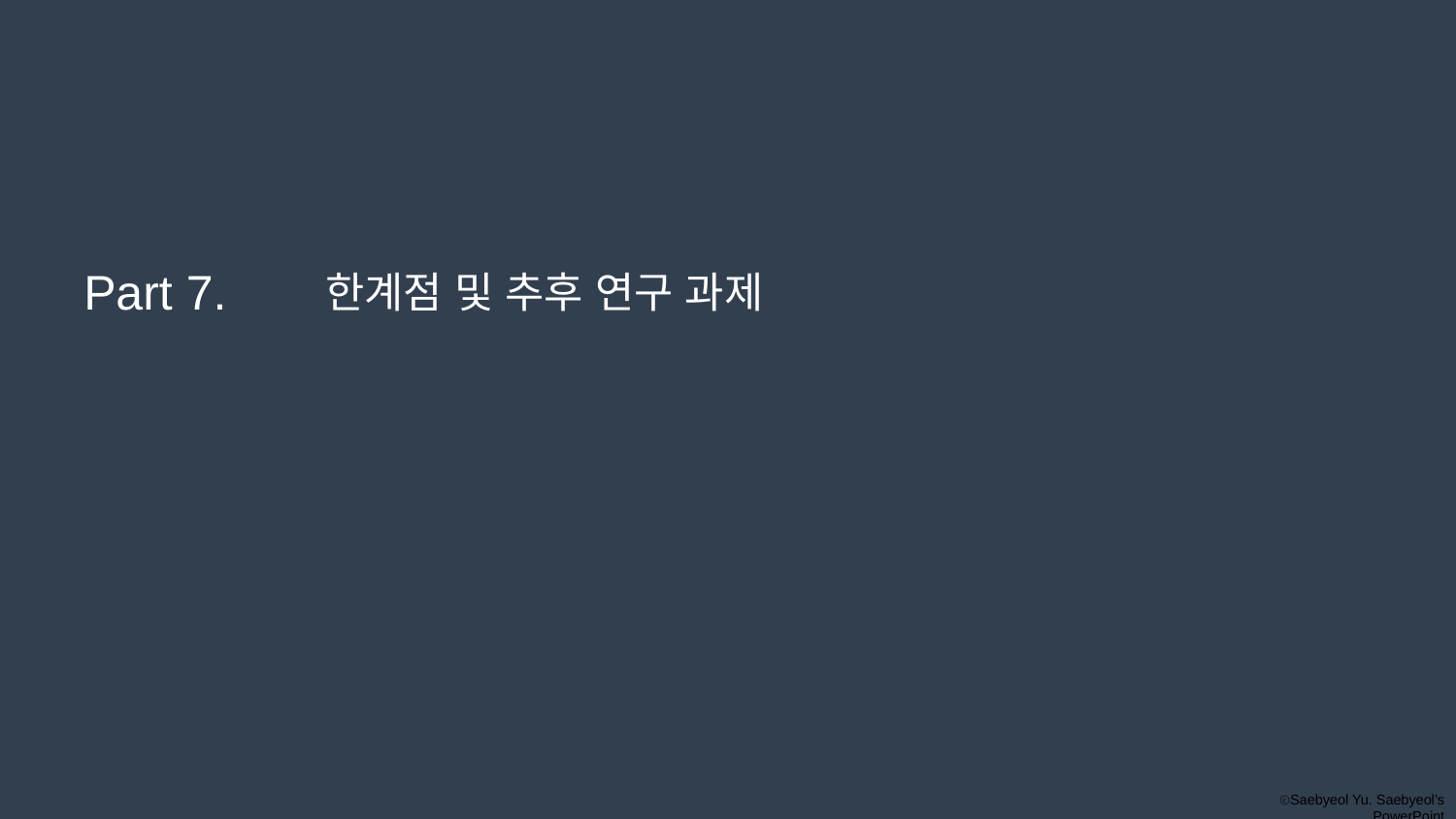

Part 7.
한계점 및 추후 연구 과제